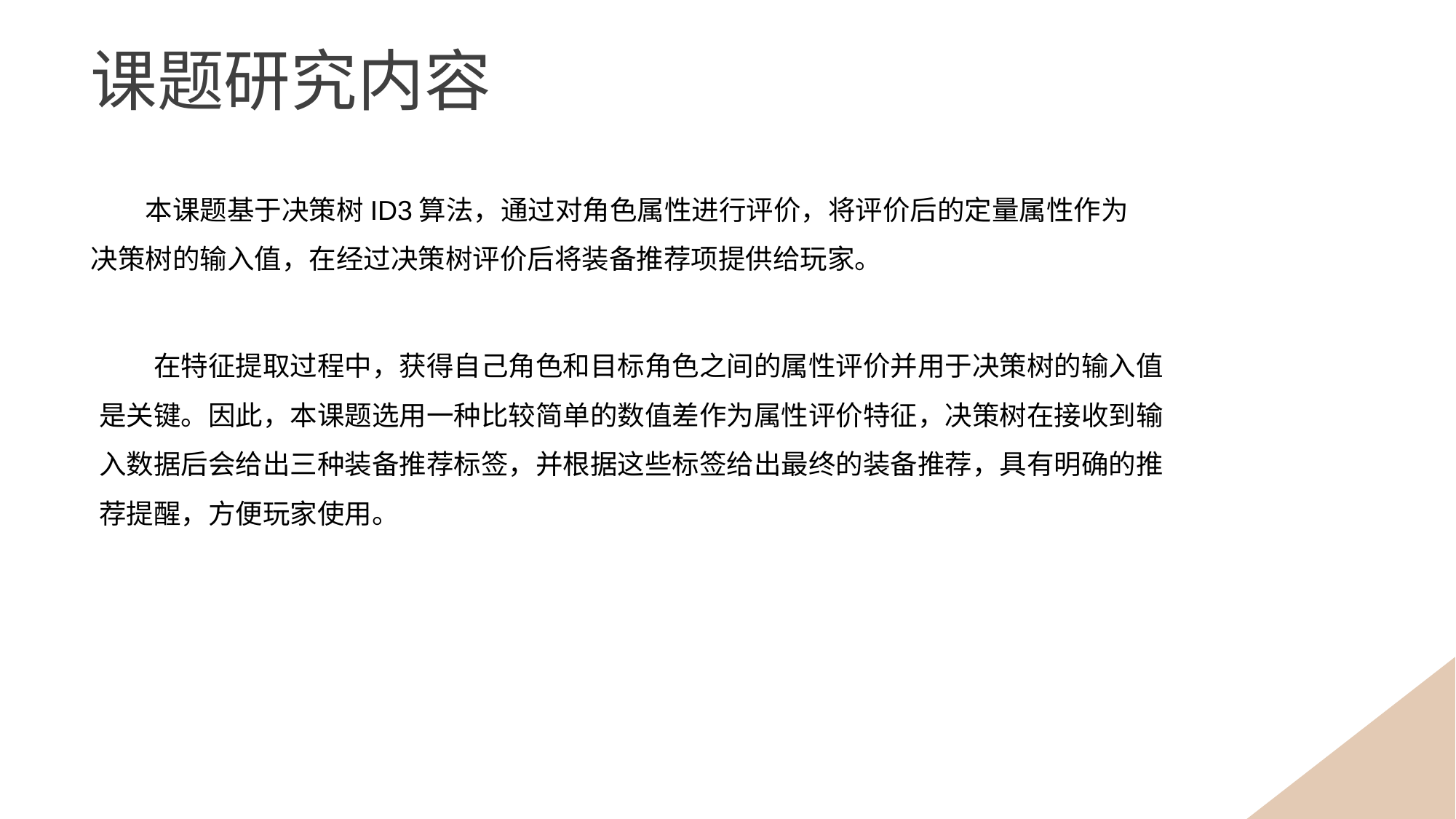

课题研究内容
本课题基于决策树ID3算法，通过对角色属性进行评价，将评价后的定量属性作为决策树的输入值，在经过决策树评价后将装备推荐项提供给玩家。
在特征提取过程中，获得自己角色和目标角色之间的属性评价并用于决策树的输入值是关键。因此，本课题选用一种比较简单的数值差作为属性评价特征，决策树在接收到输入数据后会给出三种装备推荐标签，并根据这些标签给出最终的装备推荐，具有明确的推荐提醒，方便玩家使用。